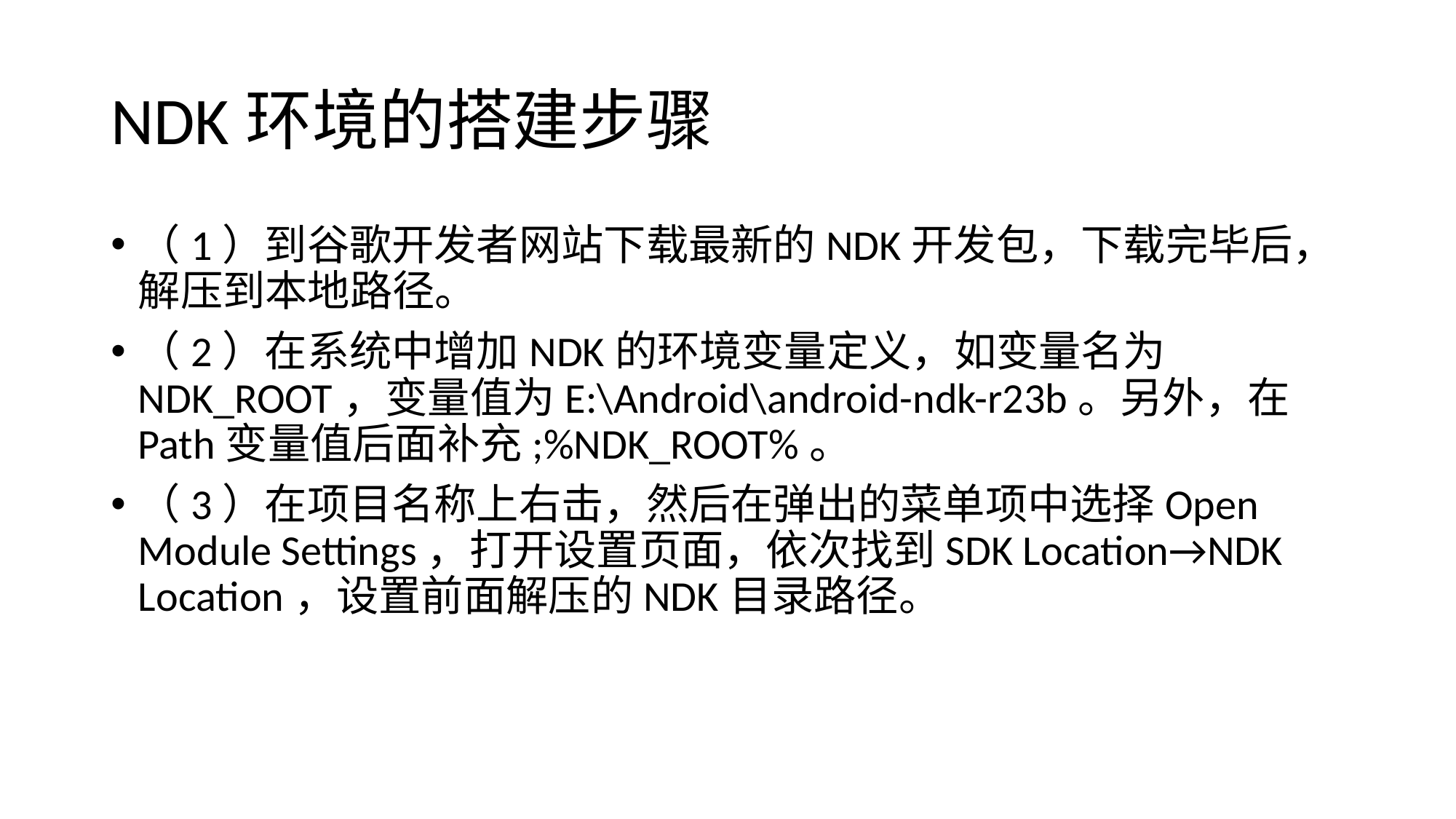

# NDK环境的搭建步骤
（1）到谷歌开发者网站下载最新的NDK开发包，下载完毕后，解压到本地路径。
（2）在系统中增加NDK的环境变量定义，如变量名为NDK_ROOT，变量值为E:\Android\android-ndk-r23b。另外，在Path变量值后面补充;%NDK_ROOT%。
（3）在项目名称上右击，然后在弹出的菜单项中选择Open Module Settings，打开设置页面，依次找到SDK Location→NDK Location，设置前面解压的NDK目录路径。